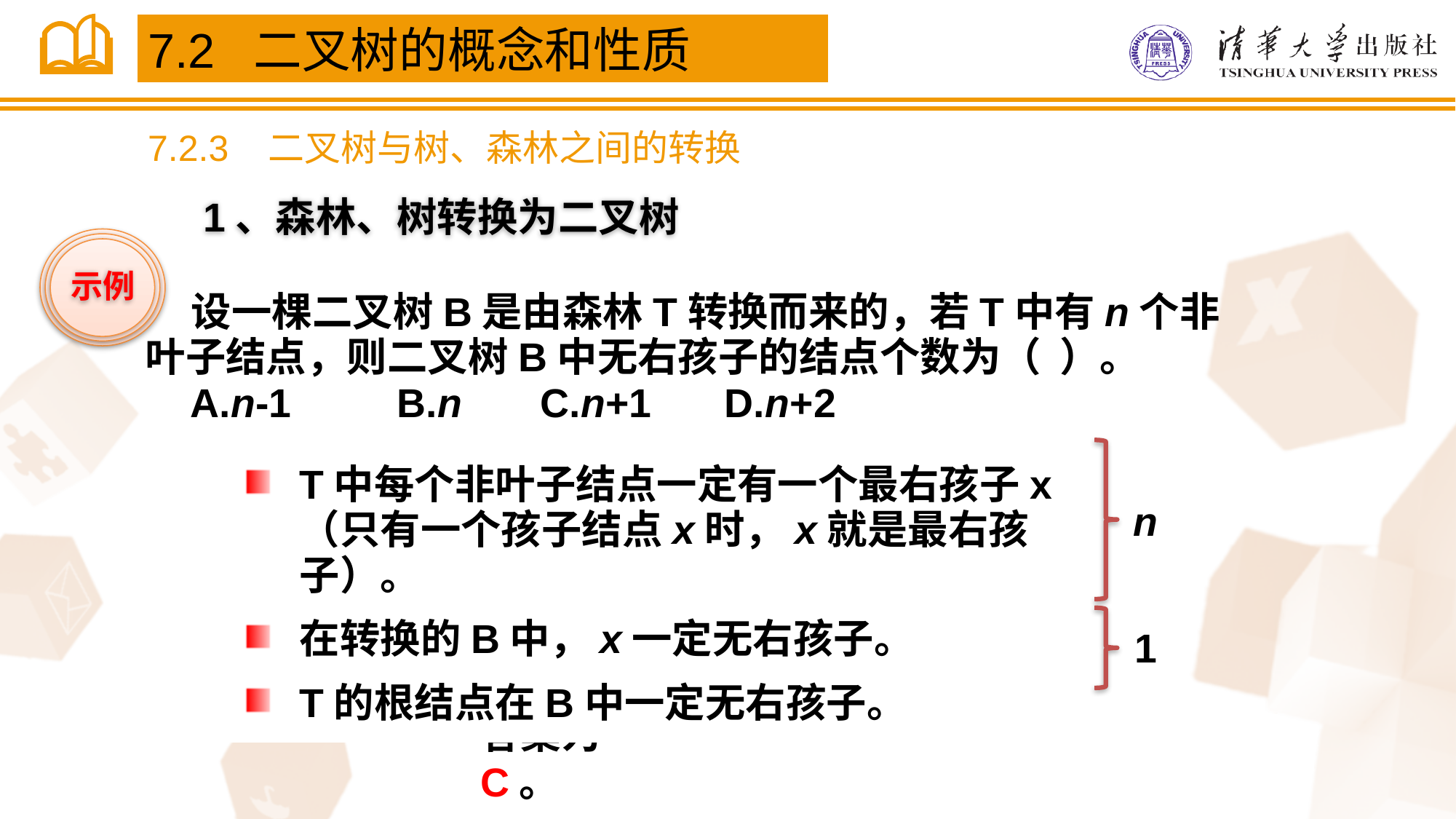

7.2  二叉树的概念和性质

7.2.3   二叉树与树、森林之间的转换
1、森林、树转换为二叉树

示例
    设一棵二叉树B是由森林T转换而来的，若T中有n个非叶子结点，则二叉树B中无右孩子的结点个数为（  ）。
    A.n-1	   B.n	      C.n+1	   D.n+2

n
T中每个非叶子结点一定有一个最右孩子x（只有一个孩子结点x时，x就是最右孩子）。
在转换的B中，x一定无右孩子。
T的根结点在B中一定无右孩子。

1
答案为C。